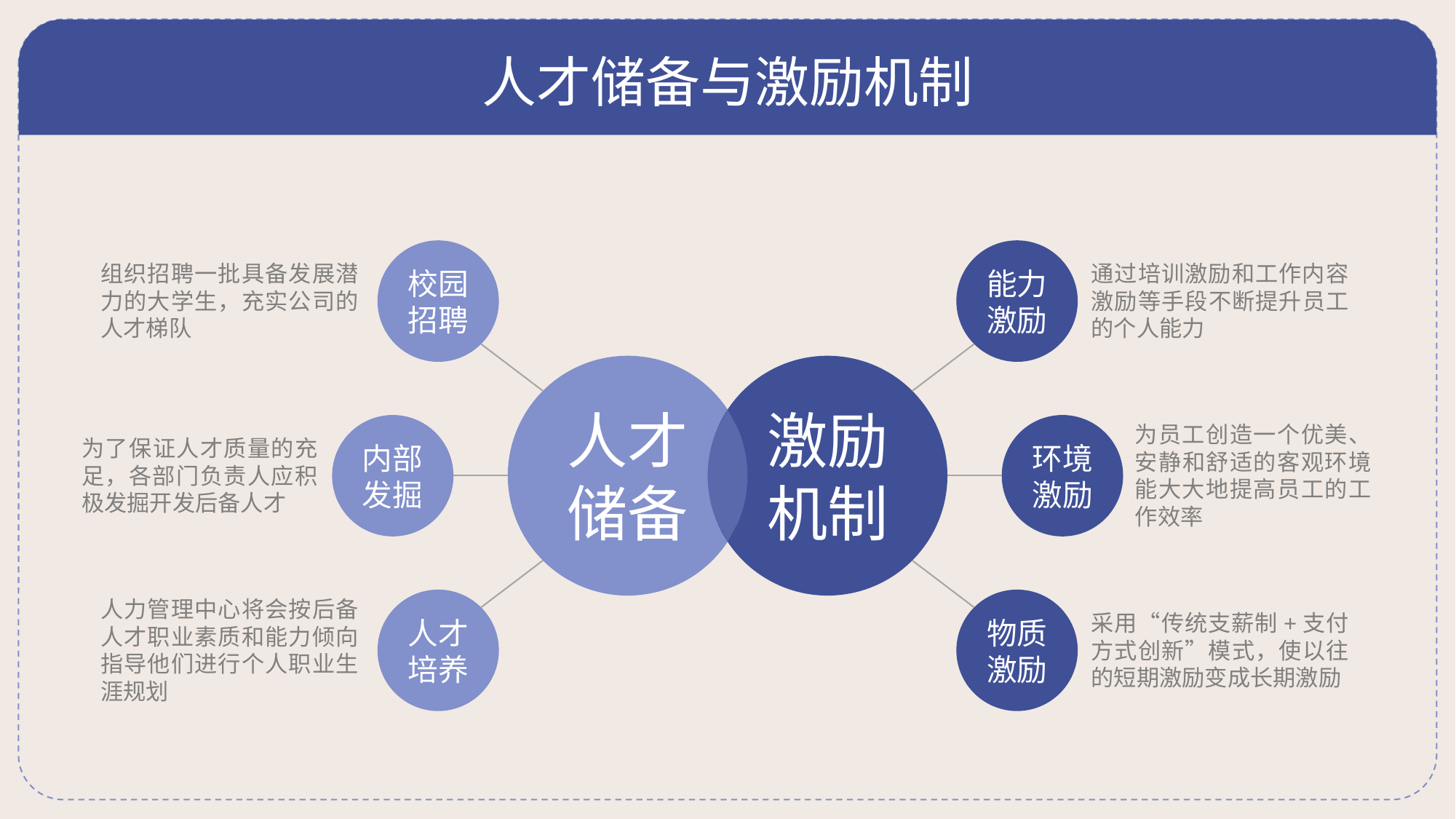

# 人才储备与激励机制
校园招聘
能力激励
组织招聘一批具备发展潜力的大学生，充实公司的人才梯队
通过培训激励和工作内容激励等手段不断提升员工的个人能力
人才储备
激励机制

内部发掘
环境激励
为员工创造一个优美、安静和舒适的客观环境能大大地提高员工的工作效率
为了保证人才质量的充足，各部门负责人应积极发掘开发后备人才
人才培养
物质激励
人力管理中心将会按后备人才职业素质和能力倾向指导他们进行个人职业生涯规划
采用“传统支薪制+支付方式创新”模式，使以往的短期激励变成长期激励